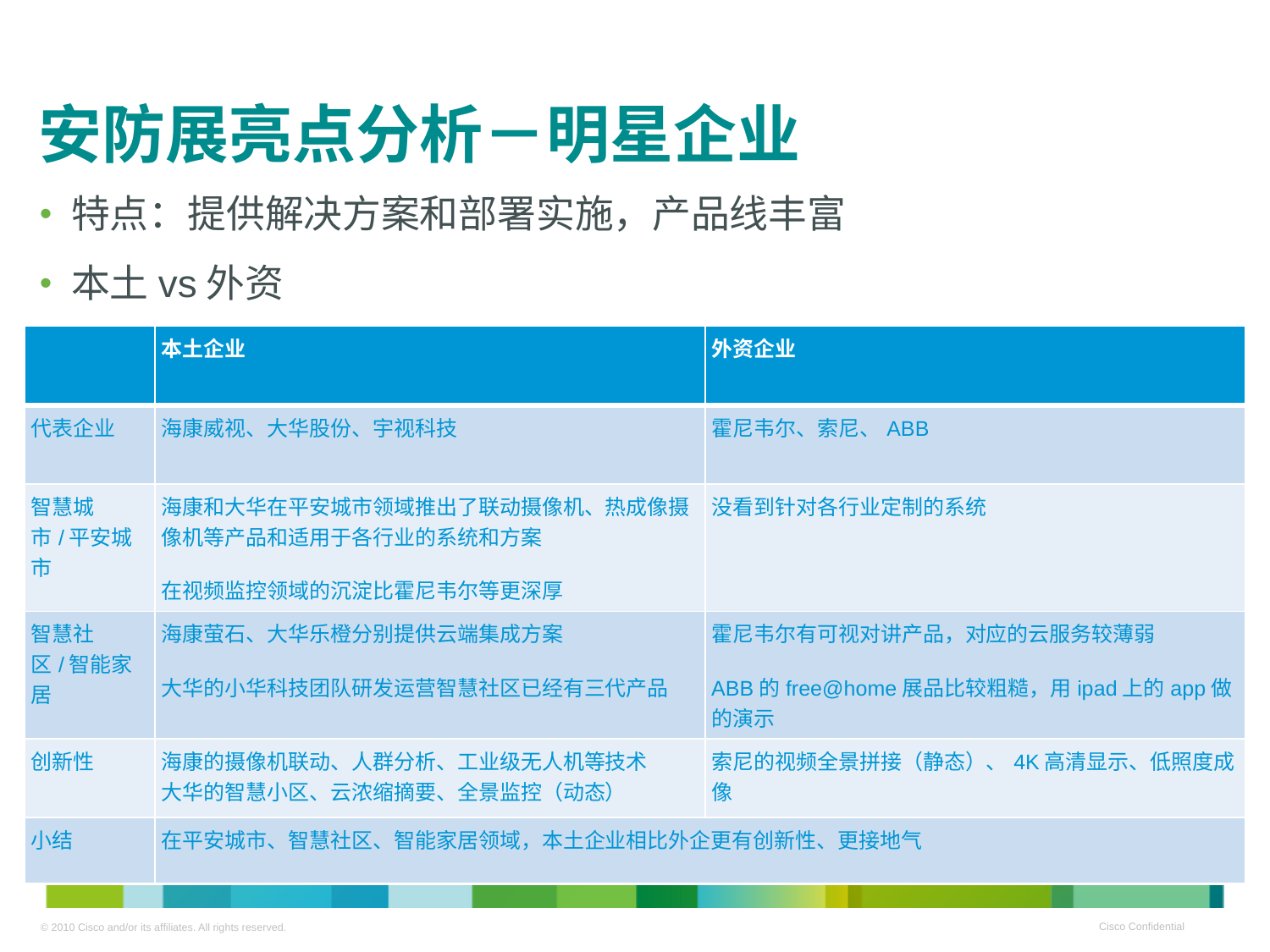

# 安防展亮点分析－明星企业
特点：提供解决方案和部署实施，产品线丰富
本土vs外资
|  | 本土企业 | 外资企业 |
| --- | --- | --- |
| 代表企业 | 海康威视、大华股份、宇视科技 | 霍尼韦尔、索尼、ABB |
| 智慧城市/平安城市 | 海康和大华在平安城市领域推出了联动摄像机、热成像摄像机等产品和适用于各行业的系统和方案 在视频监控领域的沉淀比霍尼韦尔等更深厚 | 没看到针对各行业定制的系统 |
| 智慧社区/智能家居 | 海康萤石、大华乐橙分别提供云端集成方案 大华的小华科技团队研发运营智慧社区已经有三代产品 | 霍尼韦尔有可视对讲产品，对应的云服务较薄弱 ABB的free@home展品比较粗糙，用ipad上的app做的演示 |
| 创新性 | 海康的摄像机联动、人群分析、工业级无人机等技术 大华的智慧小区、云浓缩摘要、全景监控（动态） | 索尼的视频全景拼接（静态）、4K高清显示、低照度成像 |
| 小结 | 在平安城市、智慧社区、智能家居领域，本土企业相比外企更有创新性、更接地气 |  |
6